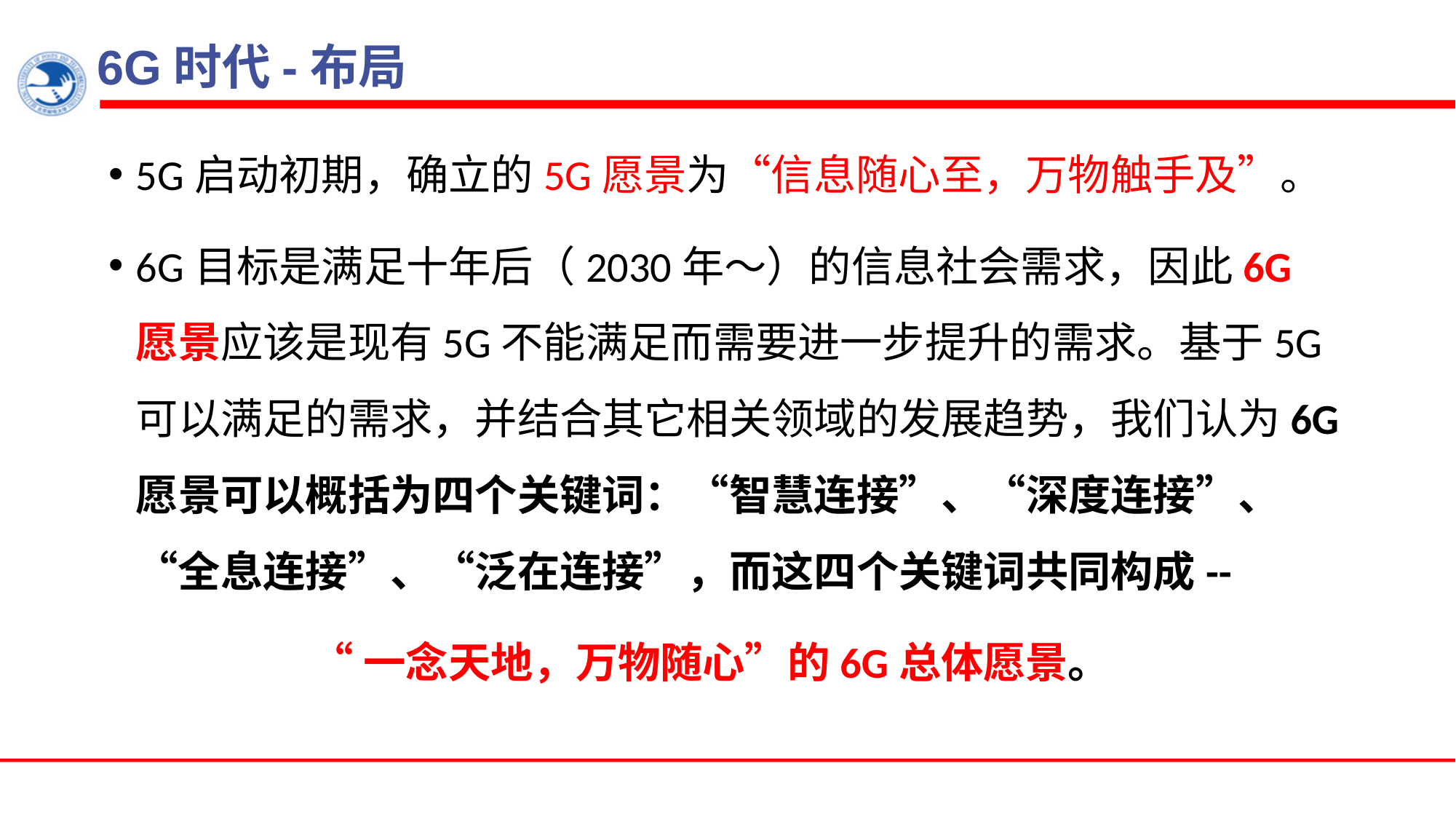

6G时代-布局
5G启动初期，确立的5G愿景为“信息随心至，万物触手及”。
6G目标是满足十年后（2030年～）的信息社会需求，因此6G愿景应该是现有5G不能满足而需要进一步提升的需求。基于5G可以满足的需求，并结合其它相关领域的发展趋势，我们认为6G愿景可以概括为四个关键词：“智慧连接”、“深度连接”、“全息连接”、“泛在连接”，而这四个关键词共同构成--
                     “一念天地，万物随心”的6G总体愿景。

66